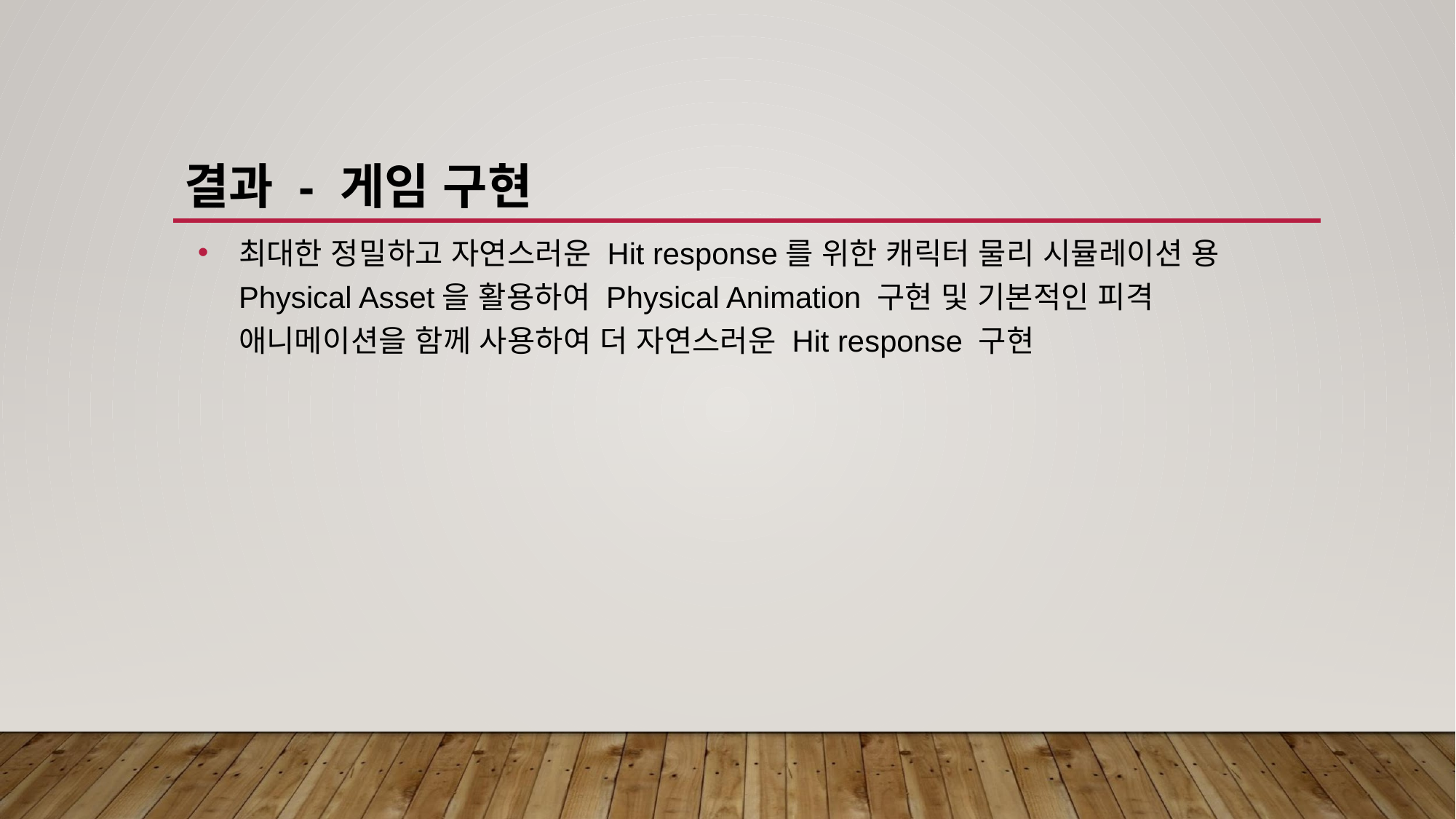

# 결과 - 게임 구현
최대한 정밀하고 자연스러운 Hit response를 위한 캐릭터 물리 시뮬레이션 용 Physical Asset을 활용하여 Physical Animation 구현 및 기본적인 피격 애니메이션을 함께 사용하여 더 자연스러운 Hit response 구현